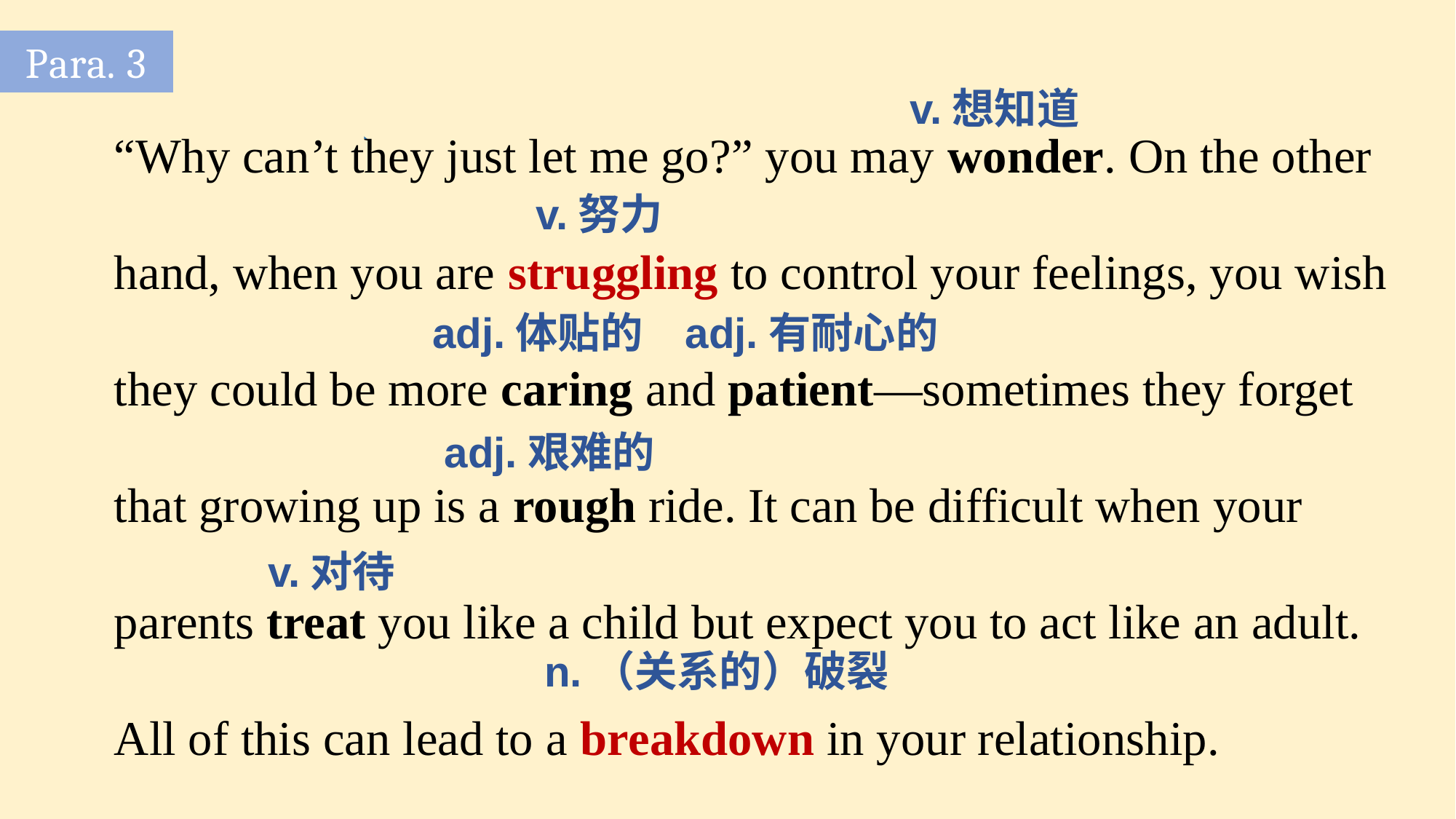

Para. 3
“Why can’t they just let me go?” you may wonder. On the other hand, when you are struggling to control your feelings, you wish they could be more caring and patient—sometimes they forget that growing up is a rough ride. It can be difficult when your parents treat you like a child but expect you to act like an adult. All of this can lead to a breakdown in your relationship.
v.想知道

v.努力
adj.体贴的
adj.有耐心的
 adj.艰难的
 v.对待
n.（关系的）破裂